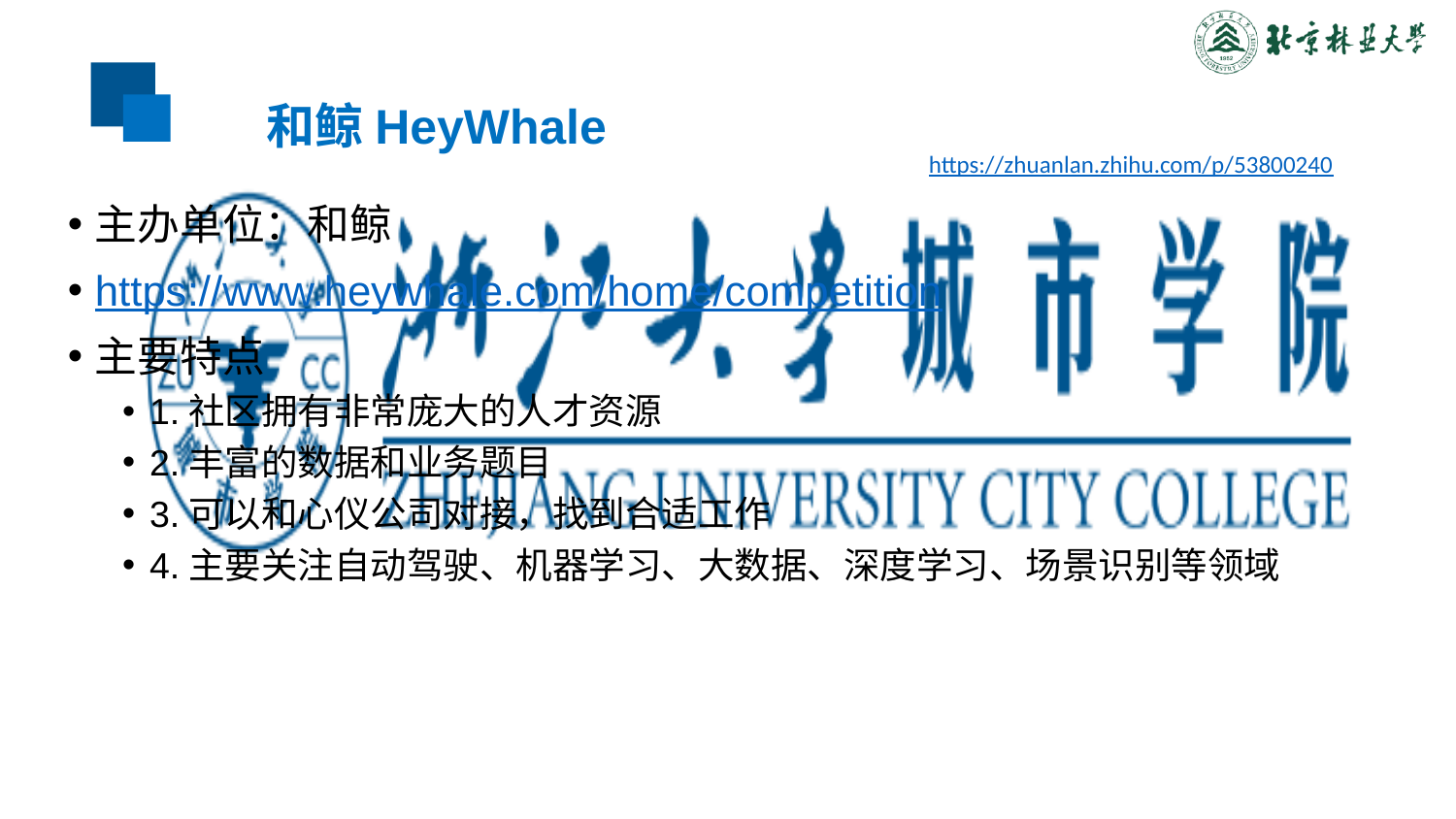

# 和鲸HeyWhale

https://zhuanlan.zhihu.com/p/53800240
主办单位：和鲸
https://www.heywhale.com/home/competition
主要特点
1.社区拥有非常庞大的人才资源
2.丰富的数据和业务题目
3.可以和心仪公司对接，找到合适工作
4.主要关注自动驾驶、机器学习、大数据、深度学习、场景识别等领域